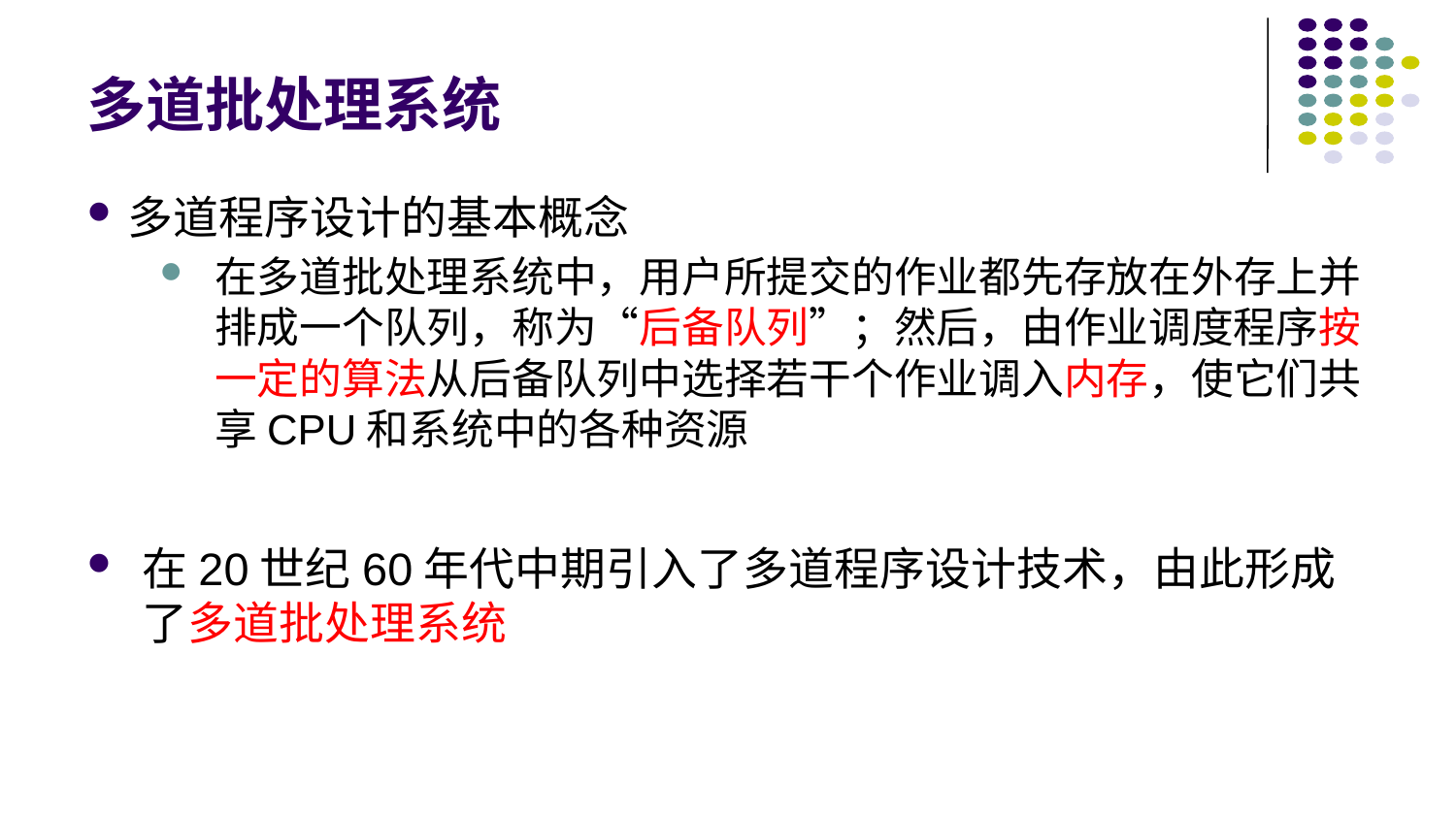

# 多道批处理系统
多道程序设计的基本概念
在多道批处理系统中，用户所提交的作业都先存放在外存上并排成一个队列，称为“后备队列”；然后，由作业调度程序按一定的算法从后备队列中选择若干个作业调入内存，使它们共享CPU和系统中的各种资源

在20世纪60年代中期引入了多道程序设计技术，由此形成了多道批处理系统
24